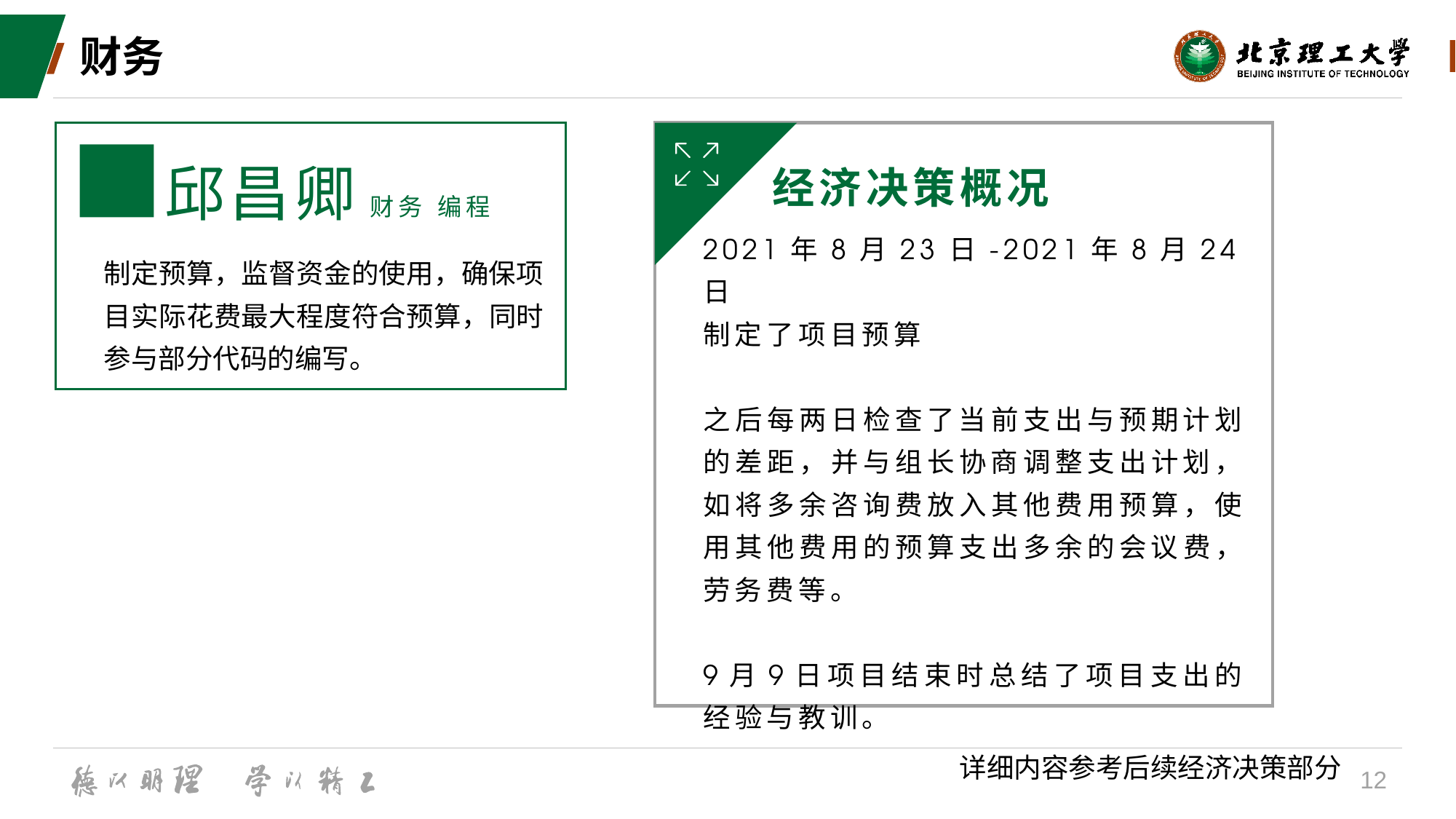

# 财务

制定预算，监督资金的使用，确保项目实际花费最大程度符合预算，同时参与部分代码的编写。
邱昌卿 财务 编程

经济决策概况

2021年8月23日-2021年8月24日
制定了项目预算

之后每两日检查了当前支出与预期计划的差距，并与组长协商调整支出计划，如将多余咨询费放入其他费用预算，使用其他费用的预算支出多余的会议费，劳务费等。

9月9日项目结束时总结了项目支出的经验与教训。
详细内容参考后续经济决策部分